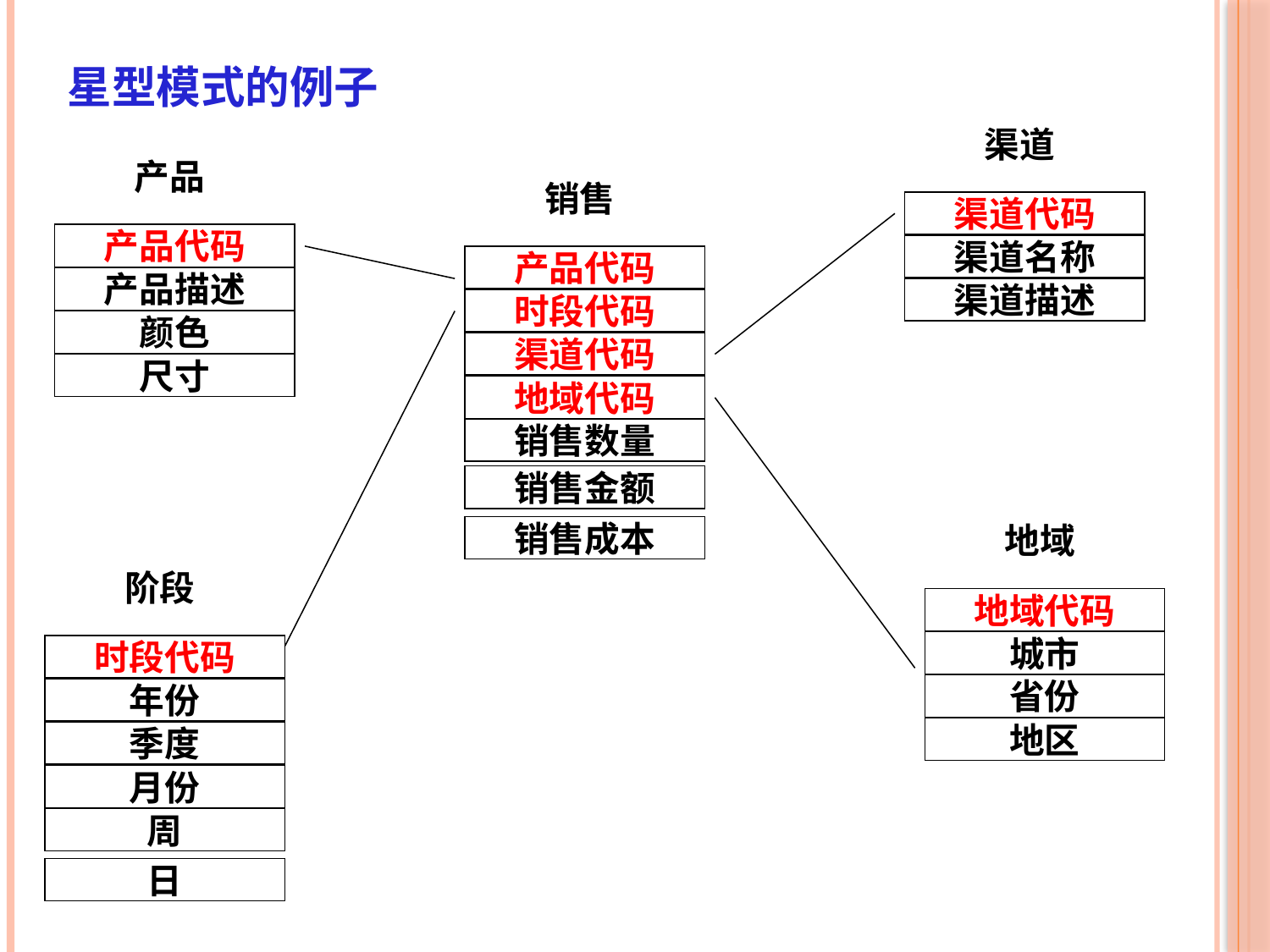

星型模式的例子
渠道
产品
销售
渠道代码

产品代码
渠道名称

产品代码
产品描述
渠道描述
时段代码
颜色

渠道代码
尺寸
地域代码

销售数量
销售金额
地域
地域代码
城市
省份
地区
销售成本
阶段
时段代码
年份
季度
月份
周
日